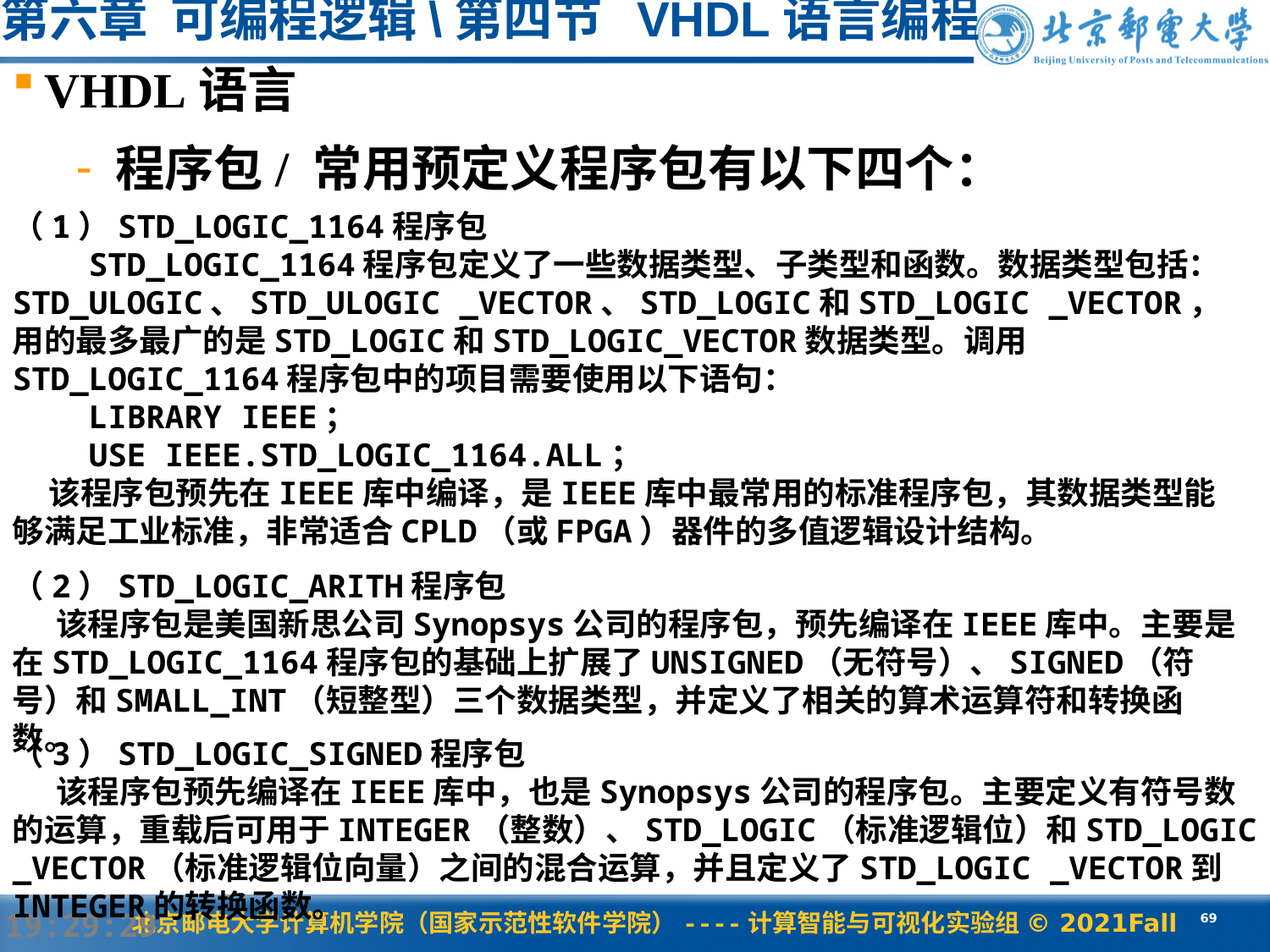

# 第六章  可编程逻辑\第四节  VHDL语言编程
VHDL语言
程序包/ 常用预定义程序包有以下四个：

（1）STD_LOGIC_1164程序包
    STD_LOGIC_1164程序包定义了一些数据类型、子类型和函数。数据类型包括：STD_ULOGIC、STD_ULOGIC _VECTOR、STD_LOGIC和STD_LOGIC _VECTOR，用的最多最广的是STD_LOGIC和STD_LOGIC_VECTOR数据类型。调用STD_LOGIC_1164程序包中的项目需要使用以下语句：
    LIBRARY IEEE；
    USE IEEE.STD_LOGIC_1164.ALL；
    该程序包预先在IEEE库中编译，是IEEE库中最常用的标准程序包，其数据类型能够满足工业标准，非常适合CPLD（或FPGA）器件的多值逻辑设计结构。
（2）STD_LOGIC_ARITH程序包
     该程序包是美国新思公司Synopsys公司的程序包，预先编译在IEEE库中。主要是在STD_LOGIC_1164程序包的基础上扩展了UNSIGNED（无符号）、SIGNED（符号）和SMALL_INT（短整型）三个数据类型，并定义了相关的算术运算符和转换函数。
（3）STD_LOGIC_SIGNED程序包
     该程序包预先编译在IEEE库中，也是Synopsys公司的程序包。主要定义有符号数的运算，重载后可用于INTEGER（整数）、STD_LOGIC（标准逻辑位）和STD_LOGIC _VECTOR（标准逻辑位向量）之间的混合运算，并且定义了STD_LOGIC _VECTOR到INTEGER的转换函数。